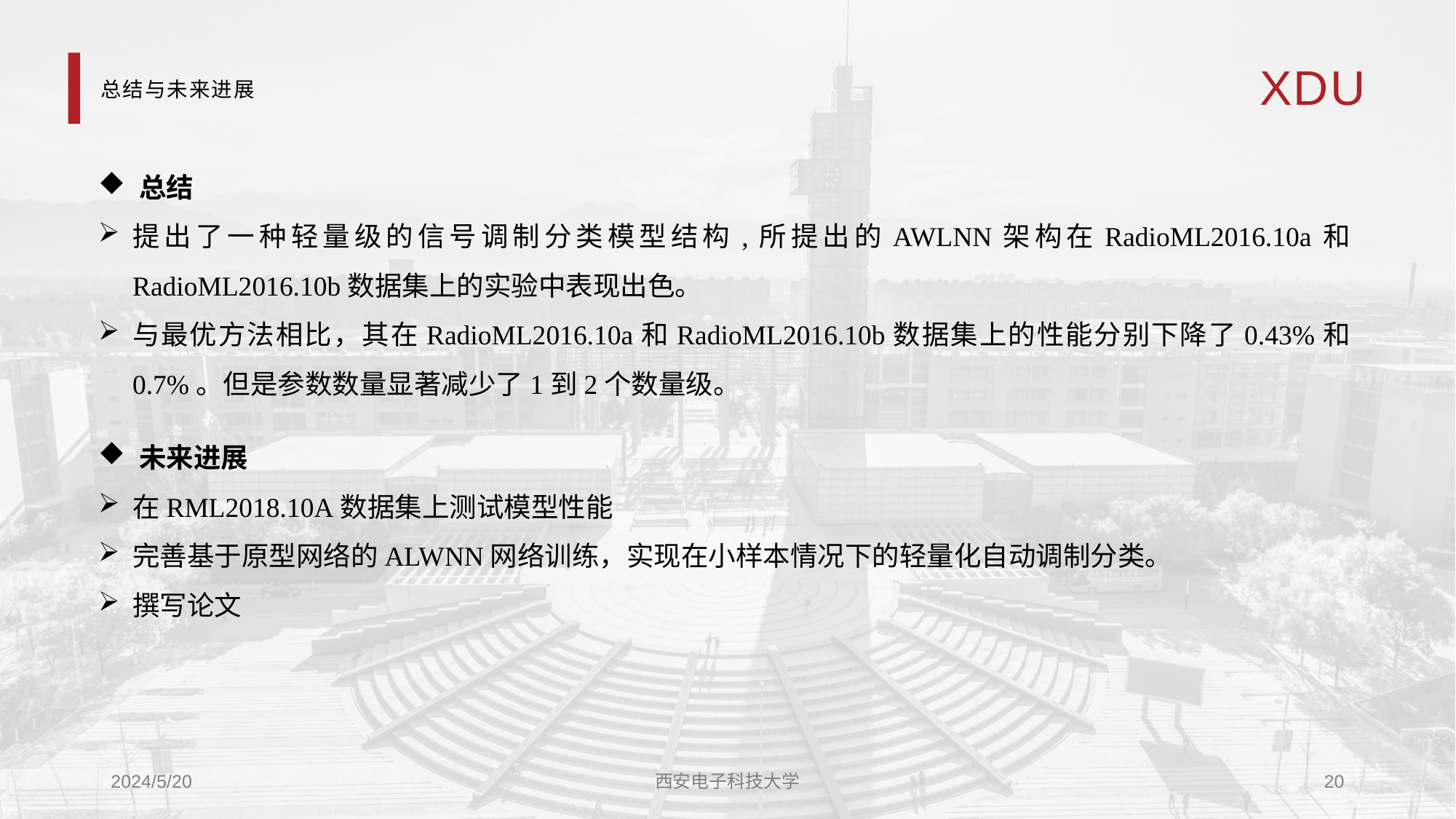

# 总结与未来进展
总结
提出了一种轻量级的信号调制分类模型结构,所提出的AWLNN架构在RadioML2016.10a和RadioML2016.10b数据集上的实验中表现出色。
与最优方法相比，其在RadioML2016.10a和RadioML2016.10b数据集上的性能分别下降了0.43%和0.7%。但是参数数量显著减少了1到2个数量级。

未来进展
在RML2018.10A数据集上测试模型性能
完善基于原型网络的ALWNN网络训练，实现在小样本情况下的轻量化自动调制分类。
撰写论文

2024/5/20
西安电子科技大学
20